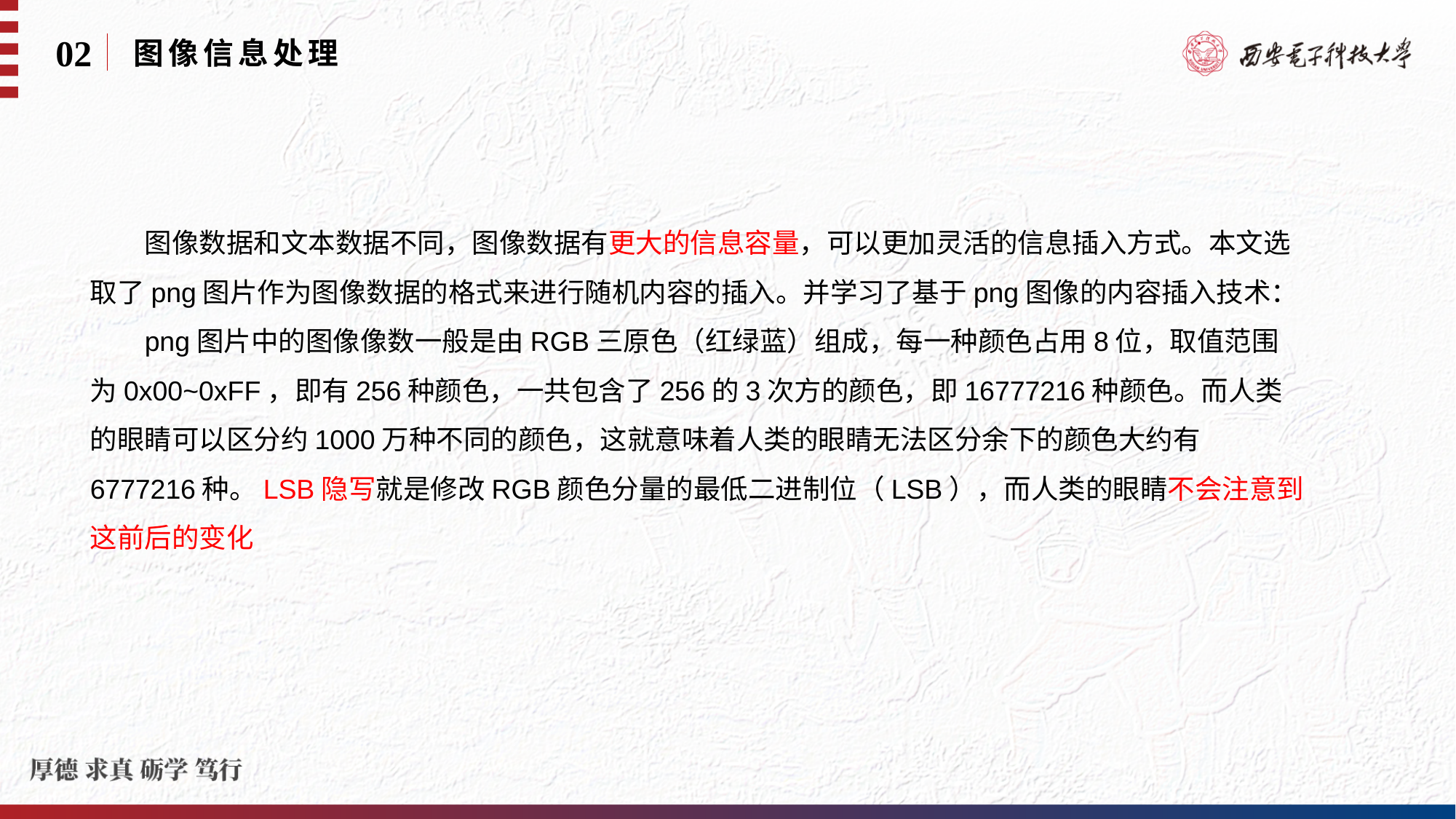

02
图像信息处理
图像数据和文本数据不同，图像数据有更大的信息容量，可以更加灵活的信息插入方式。本文选取了png图片作为图像数据的格式来进行随机内容的插入。并学习了基于png图像的内容插入技术：
png图片中的图像像数一般是由RGB三原色（红绿蓝）组成，每一种颜色占用8位，取值范围为0x00~0xFF，即有256种颜色，一共包含了256的3次方的颜色，即16777216种颜色。而人类的眼睛可以区分约1000万种不同的颜色，这就意味着人类的眼睛无法区分余下的颜色大约有6777216种。LSB隐写就是修改RGB颜色分量的最低二进制位（LSB），而人类的眼睛不会注意到这前后的变化